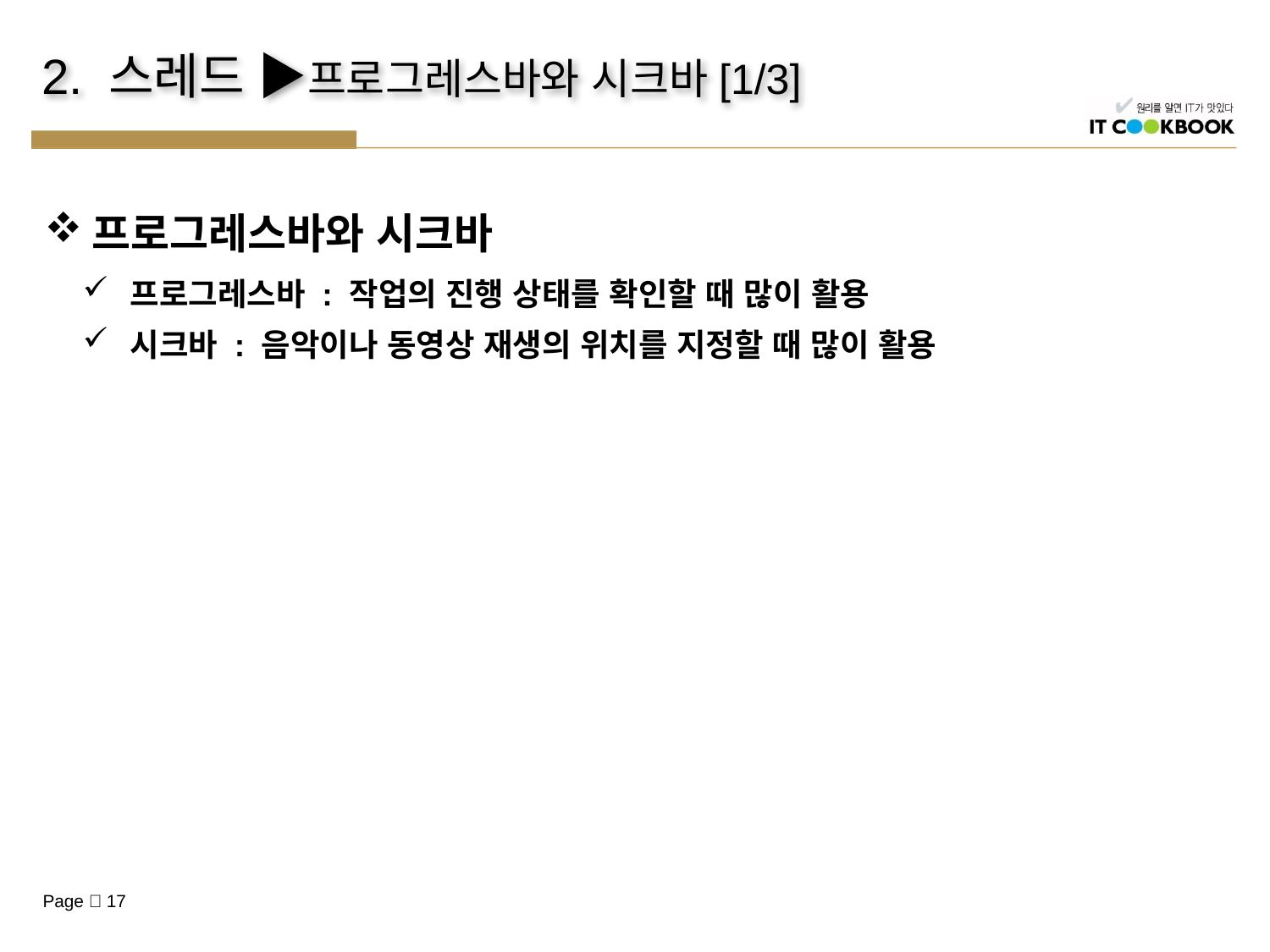

# 2. 스레드 ▶프로그레스바와 시크바[1/3]
프로그레스바와 시크바
프로그레스바 : 작업의 진행 상태를 확인할 때 많이 활용
시크바 : 음악이나 동영상 재생의 위치를 지정할 때 많이 활용